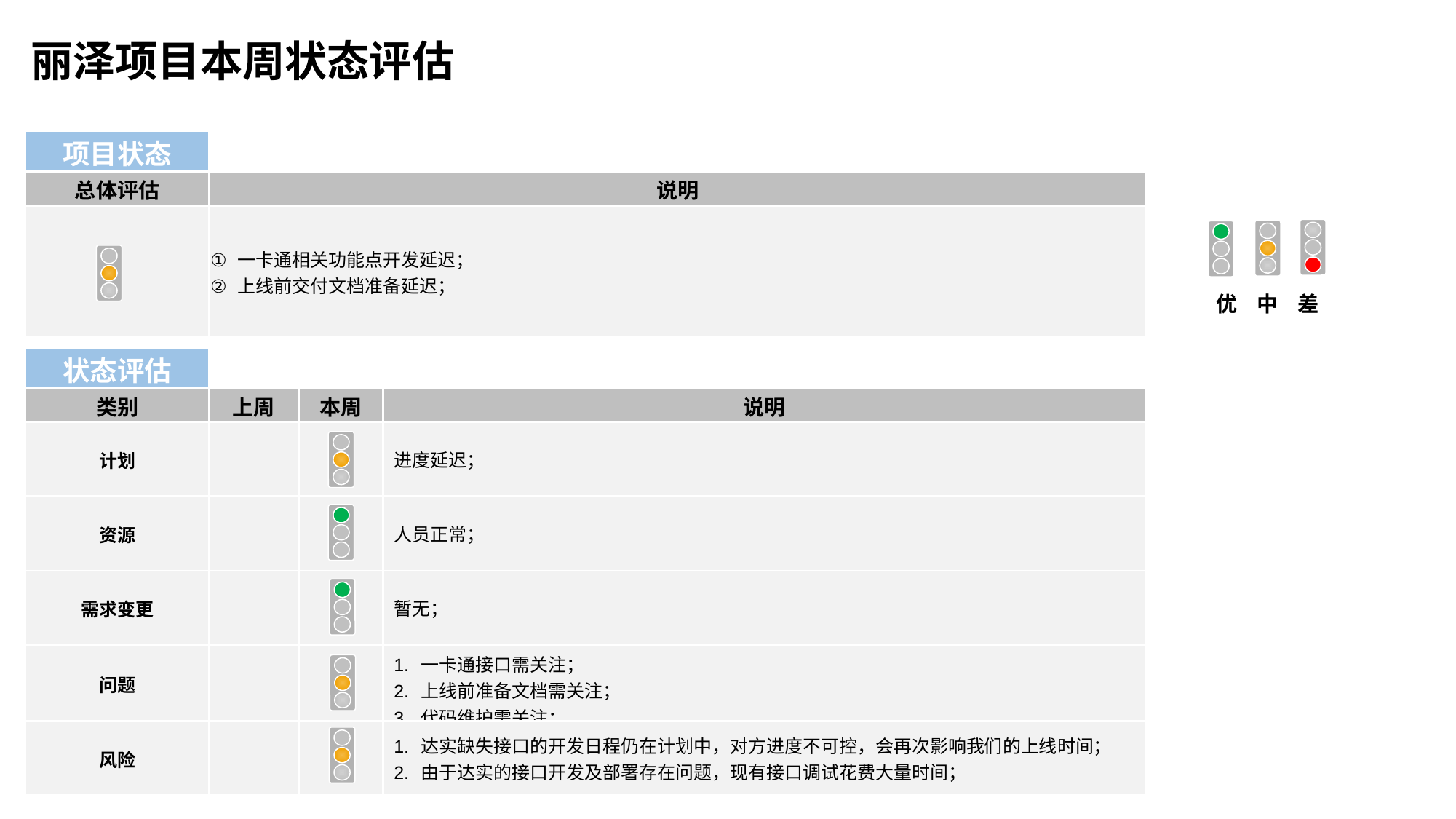

# 丽泽项目本周状态评估
| 项目状态 |  |
| --- | --- |
| 总体评估 | 说明 |
|  | 一卡通相关功能点开发延迟； 上线前交付文档准备延迟； |

优    中    差
| 状态评估 |  |  |  |
| --- | --- | --- | --- |
| 类别 | 上周 | 本周 | 说明 |
| 计划 |  |  | 进度延迟； |
| 资源 |  |  | 人员正常； |
| 需求变更 |  |  | 暂无； |
| 问题 |  |  | 一卡通接口需关注； 上线前准备文档需关注； 代码维护需关注； |
| 风险 |  |  | 达实缺失接口的开发日程仍在计划中，对方进度不可控，会再次影响我们的上线时间； 由于达实的接口开发及部署存在问题，现有接口调试花费大量时间； |